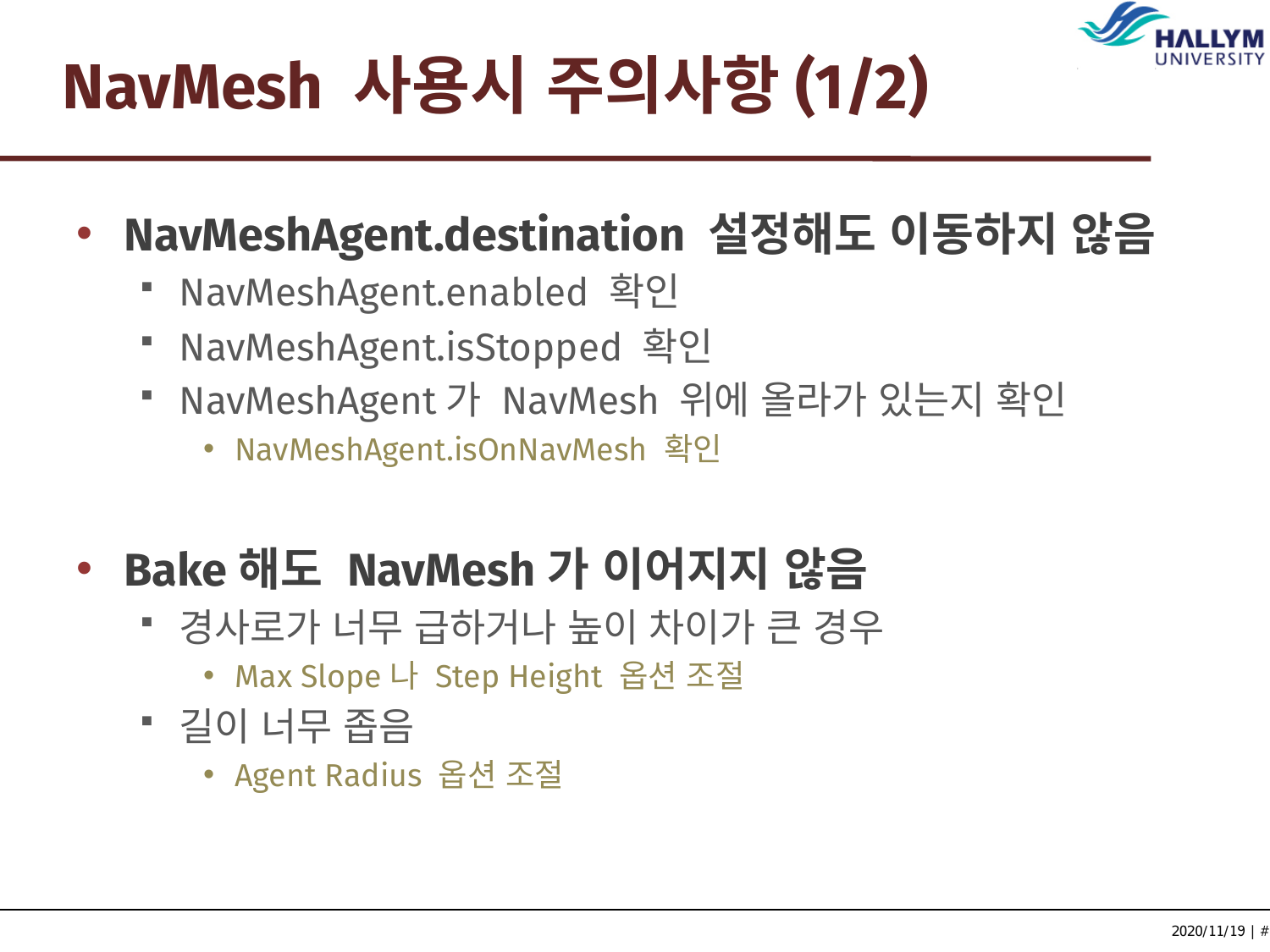

# NavMesh 사용시 주의사항(1/2)
NavMeshAgent.destination 설정해도 이동하지 않음
NavMeshAgent.enabled 확인
NavMeshAgent.isStopped 확인
NavMeshAgent가 NavMesh 위에 올라가 있는지 확인
NavMeshAgent.isOnNavMesh 확인

Bake해도 NavMesh가 이어지지 않음
경사로가 너무 급하거나 높이 차이가 큰 경우
Max Slope나 Step Height 옵션 조절
길이 너무 좁음
Agent Radius 옵션 조절